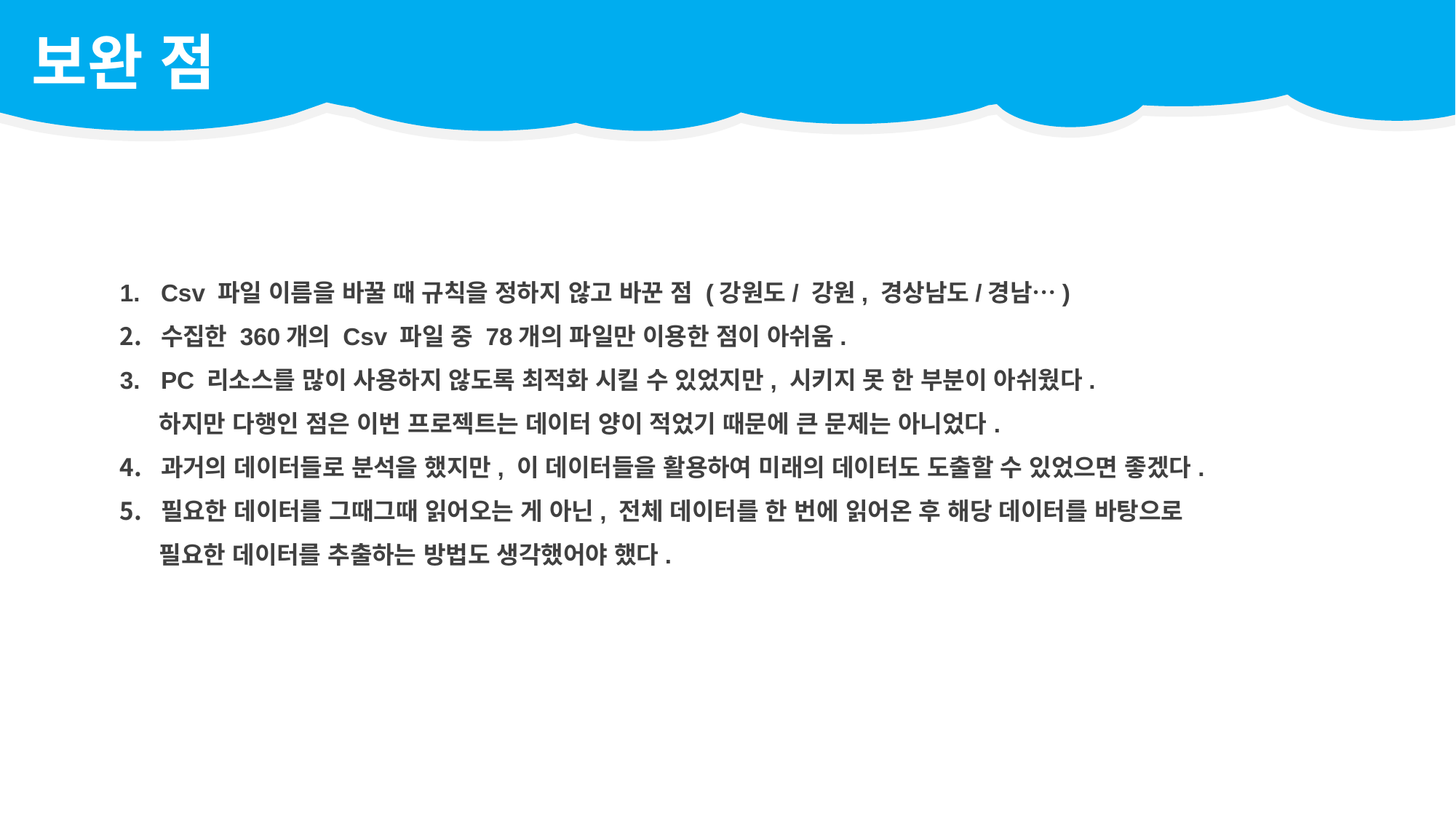

보완 점

Csv 파일 이름을 바꿀 때 규칙을 정하지 않고 바꾼 점 (강원도/ 강원, 경상남도/경남…)
수집한 360개의 Csv 파일 중 78개의 파일만 이용한 점이 아쉬움.
PC 리소스를 많이 사용하지 않도록 최적화 시킬 수 있었지만, 시키지 못 한 부분이 아쉬웠다.
     하지만 다행인 점은 이번 프로젝트는 데이터 양이 적었기 때문에 큰 문제는 아니었다.
과거의 데이터들로 분석을 했지만, 이 데이터들을 활용하여 미래의 데이터도 도출할 수 있었으면 좋겠다.
필요한 데이터를 그때그때 읽어오는 게 아닌, 전체 데이터를 한 번에 읽어온 후 해당 데이터를 바탕으로
     필요한 데이터를 추출하는 방법도 생각했어야 했다.